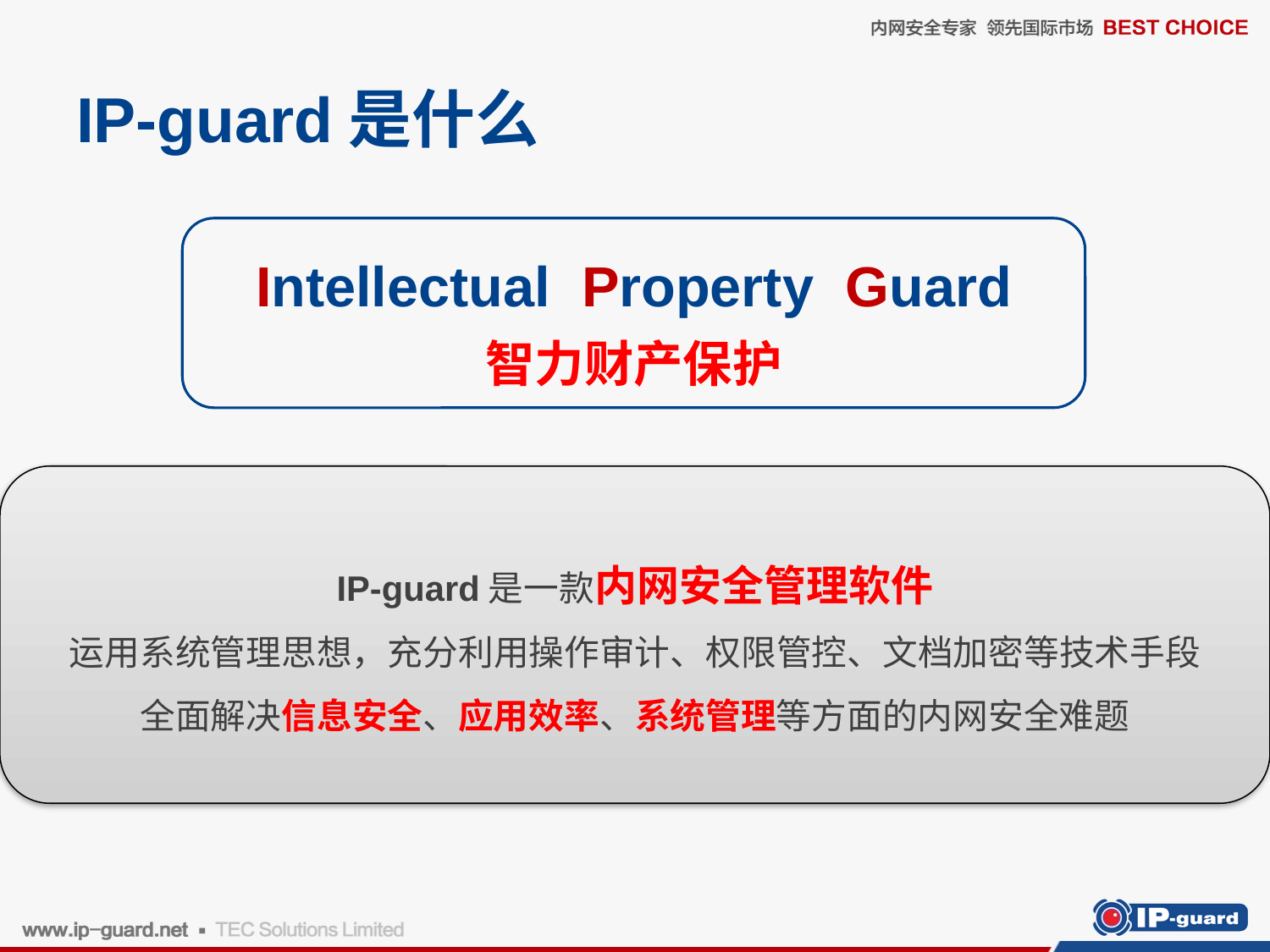

# IP-guard是什么
Intellectual  Property  Guard
智力财产保护
IP-guard是一款内网安全管理软件
运用系统管理思想，充分利用操作审计、权限管控、文档加密等技术手段
全面解决信息安全、应用效率、系统管理等方面的内网安全难题